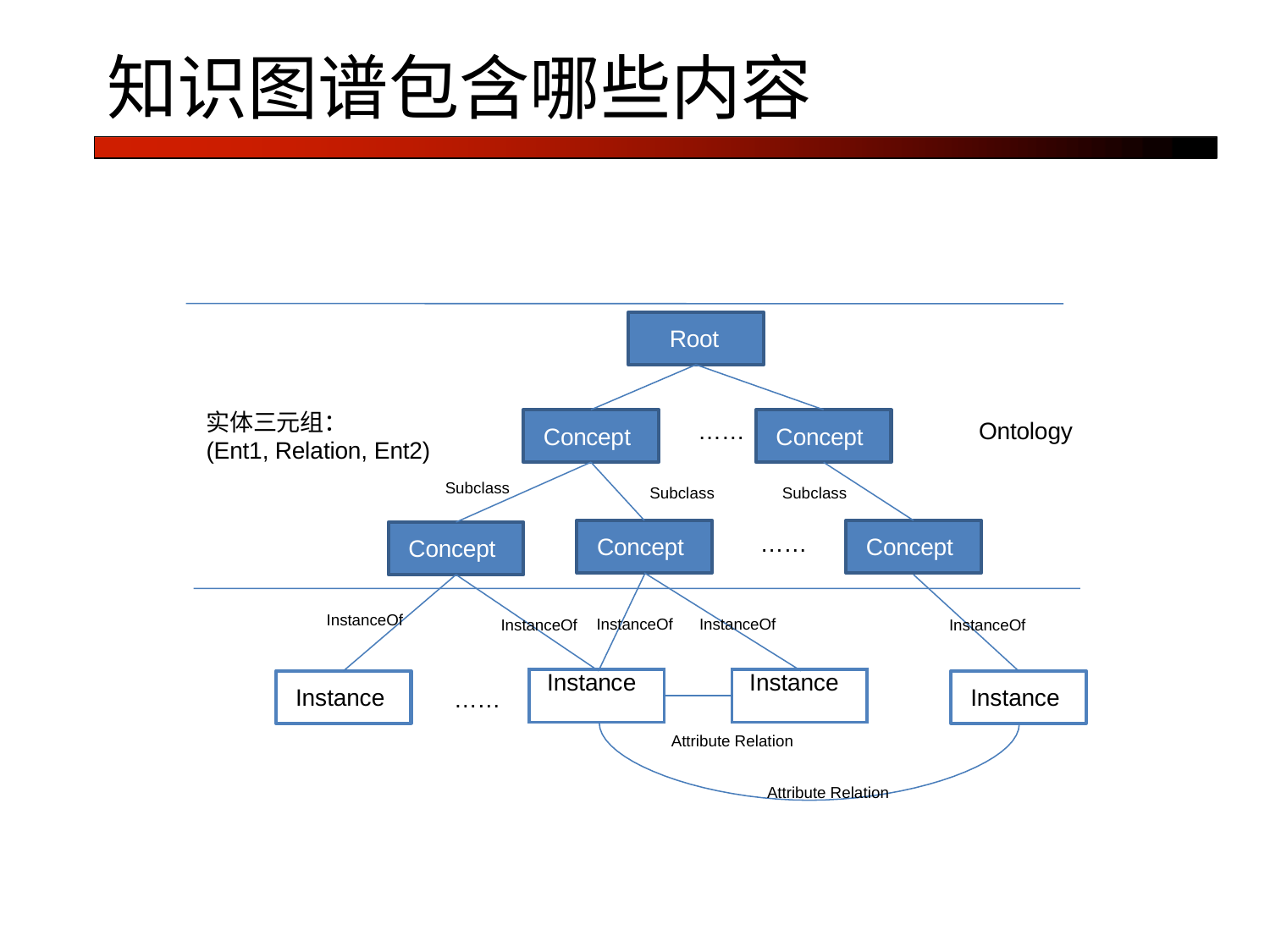

# 知识图谱包含哪些内容

Root

实体三元组：
(Ent1, Relation, Ent2)

Subclass

……
Ontology
Concept
Concept

Subclass
Subclass

……
Concept
Concept
Concept

InstanceOf
InstanceOf	InstanceOf
InstanceOf
InstanceOf
| Instance |  | Instance |
| --- | --- | --- |
|  |  |  |

Instance
Instance
……

Attribute Relation

Attribute Relation